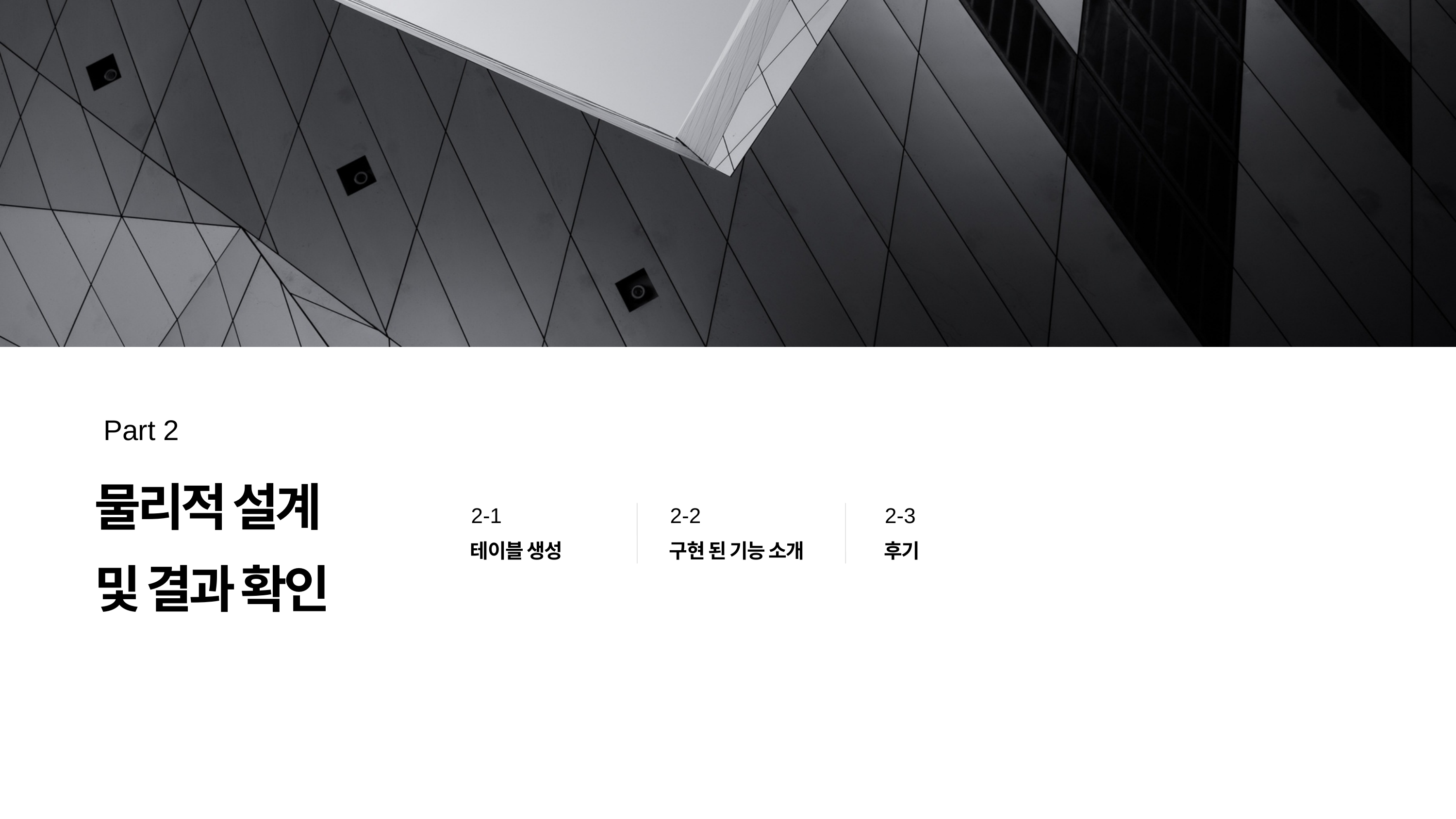

Part 2
물리적 설계 및 결과 확인
2-1
2-2
2-3

테이블 생성
구현 된 기능 소개
후기